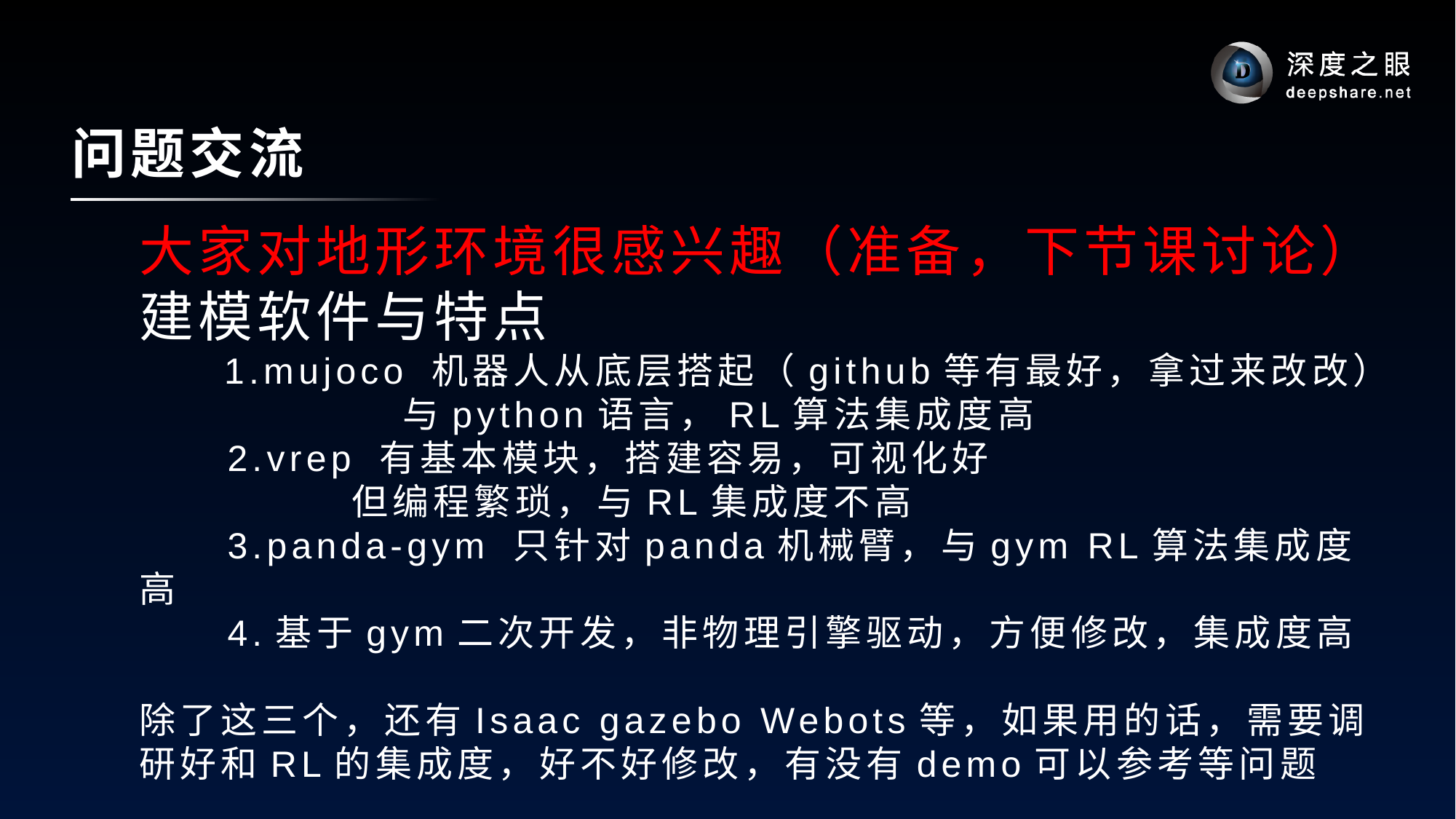

问题交流

大家对地形环境很感兴趣（准备，下节课讨论）
建模软件与特点
      1.mujoco 机器人从底层搭起（github等有最好，拿过来改改）
                    与python语言，RL算法集成度高
      2.vrep 有基本模块，搭建容易，可视化好
                但编程繁琐，与RL集成度不高
      3.panda-gym 只针对panda机械臂，与gym RL算法集成度高
      4.基于gym二次开发，非物理引擎驱动，方便修改，集成度高

除了这三个，还有Isaac gazebo Webots等，如果用的话，需要调研好和RL的集成度，好不好修改，有没有demo可以参考等问题